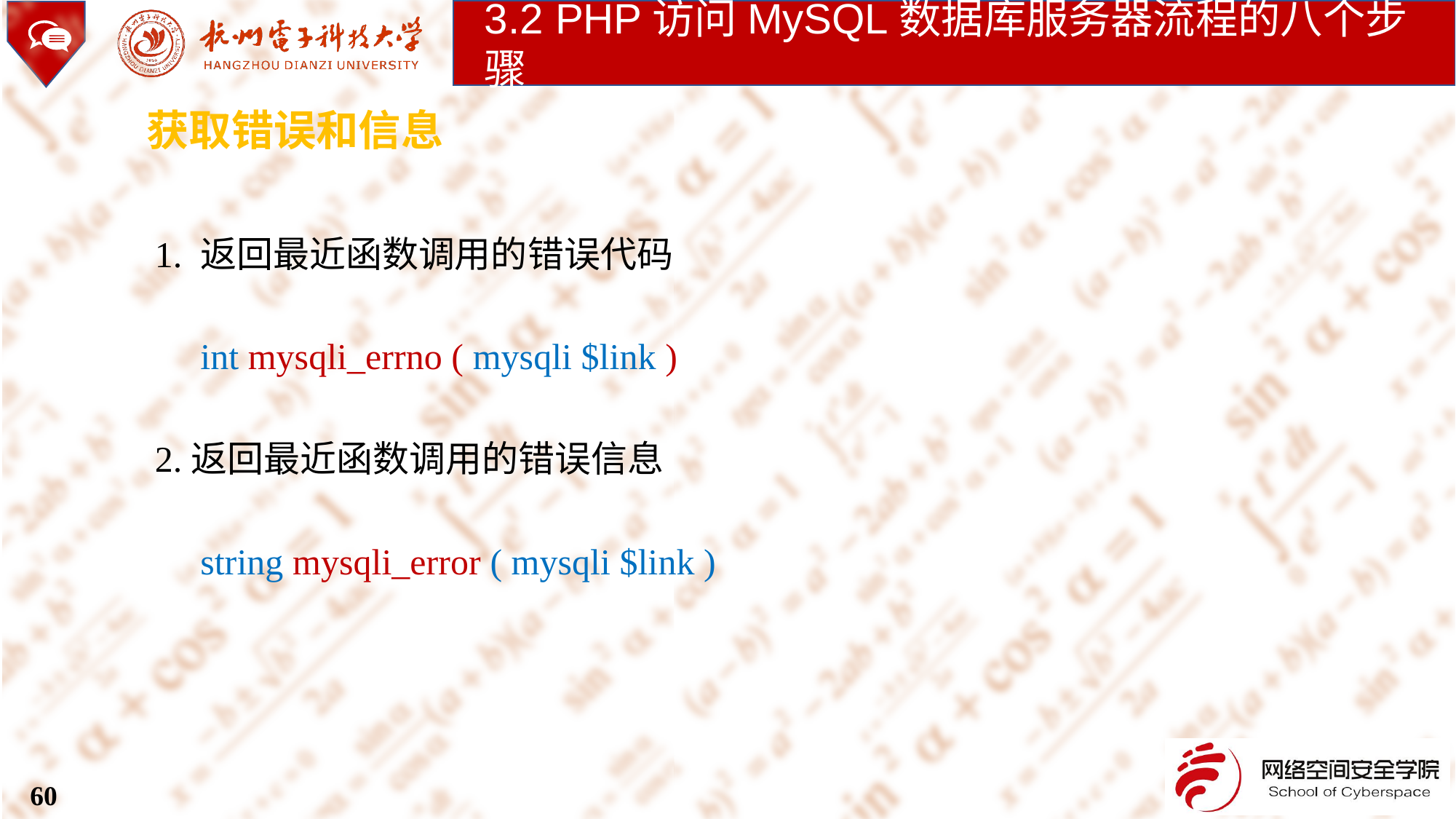

3.2 PHP访问MySQL数据库服务器流程的八个步骤
获取错误和信息
1. 返回最近函数调用的错误代码
     int mysqli_errno ( mysqli $link )
2.返回最近函数调用的错误信息
     string mysqli_error ( mysqli $link )
60